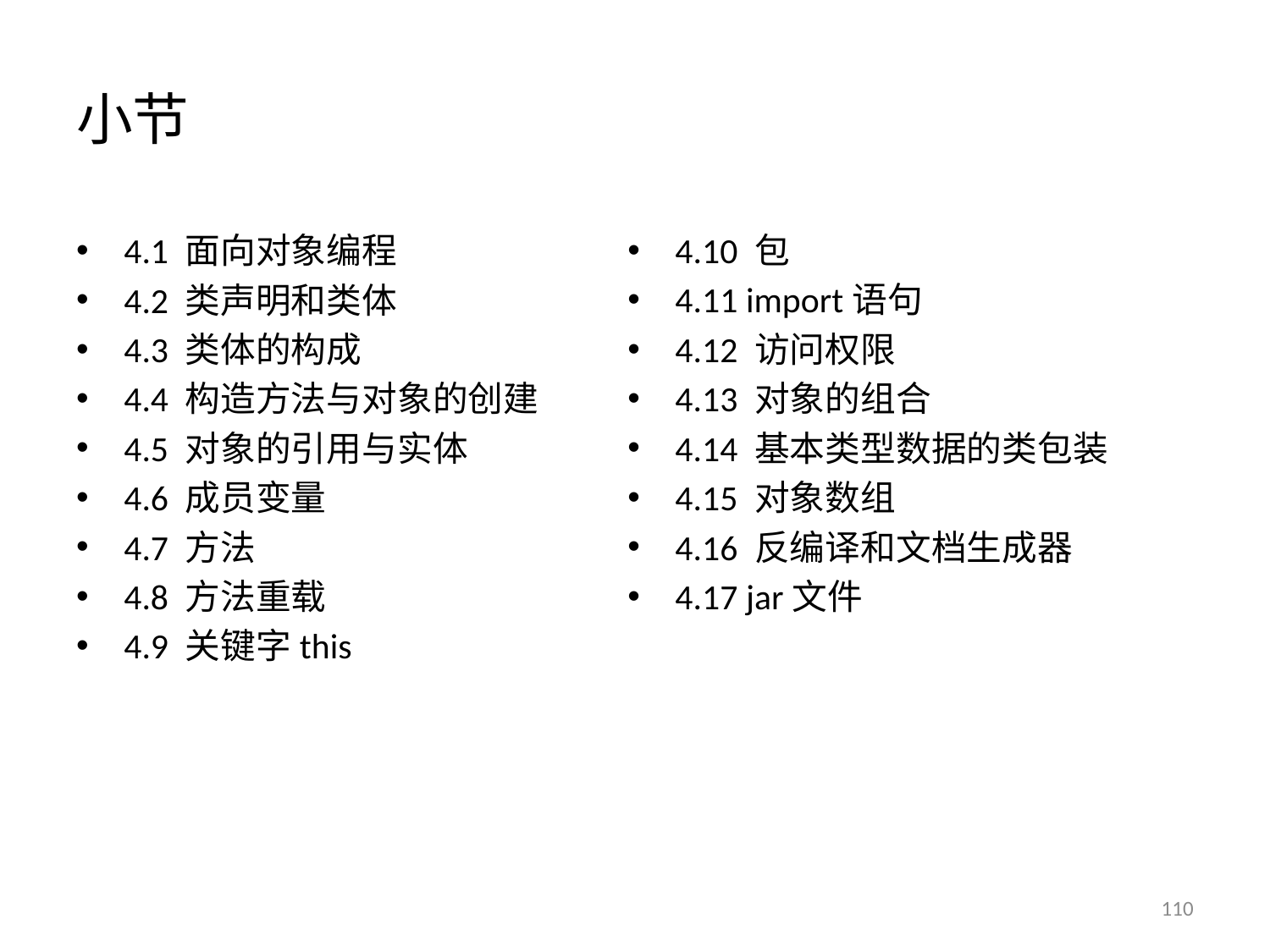

# 小节
4.1 面向对象编程
4.2 类声明和类体
4.3 类体的构成
4.4 构造方法与对象的创建
4.5 对象的引用与实体
4.6 成员变量
4.7 方法
4.8 方法重载
4.9 关键字this
4.10 包
4.11 import语句
4.12 访问权限
4.13 对象的组合
4.14 基本类型数据的类包装
4.15 对象数组
4.16 反编译和文档生成器
4.17 jar文件
110